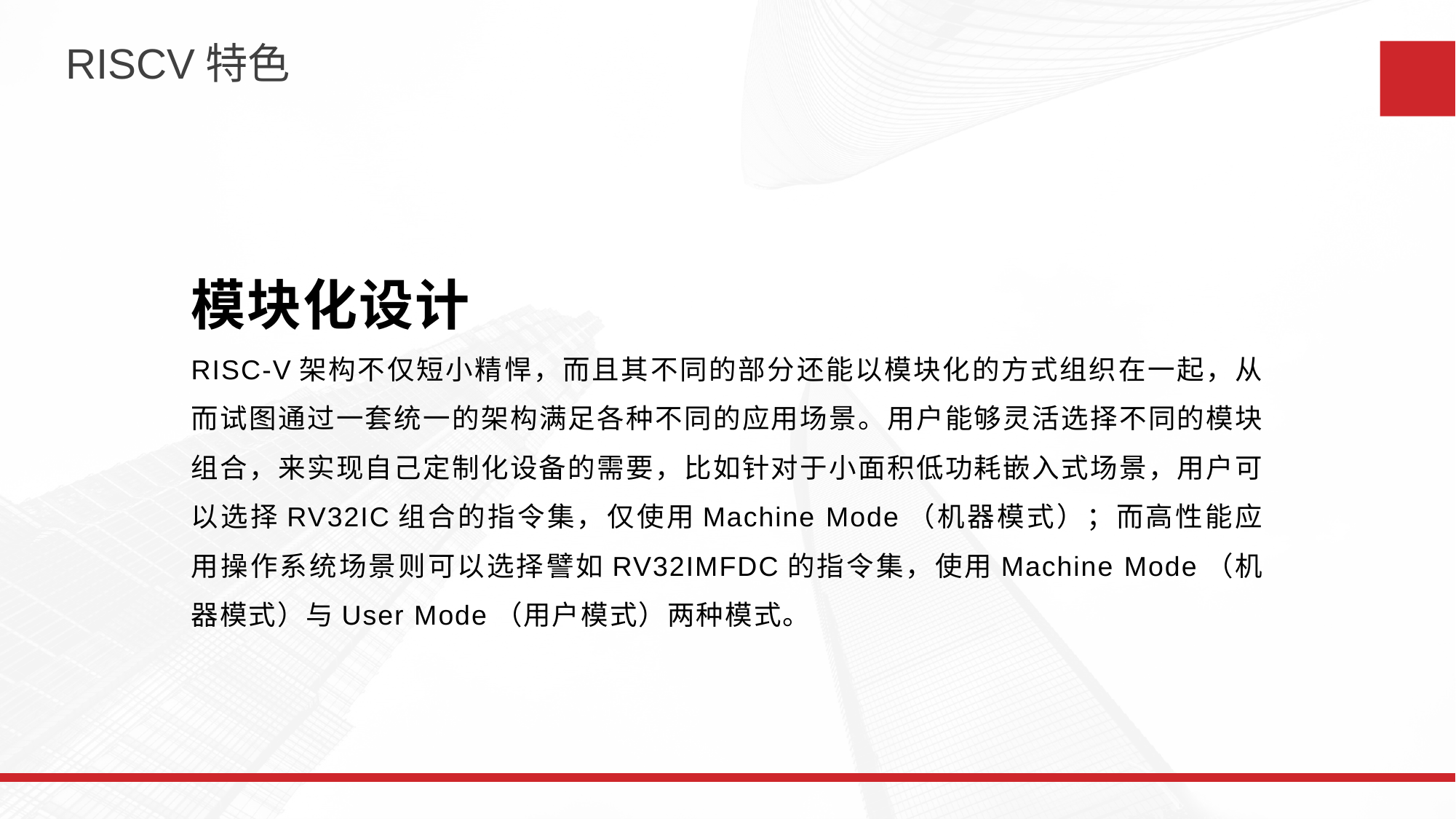

RISCV特色

模块化设计
RISC-V架构不仅短小精悍，而且其不同的部分还能以模块化的方式组织在一起，从而试图通过一套统一的架构满足各种不同的应用场景。用户能够灵活选择不同的模块组合，来实现自己定制化设备的需要，比如针对于小面积低功耗嵌入式场景，用户可以选择RV32IC组合的指令集，仅使用Machine Mode（机器模式）；而高性能应用操作系统场景则可以选择譬如RV32IMFDC的指令集，使用Machine Mode（机器模式）与User Mode（用户模式）两种模式。